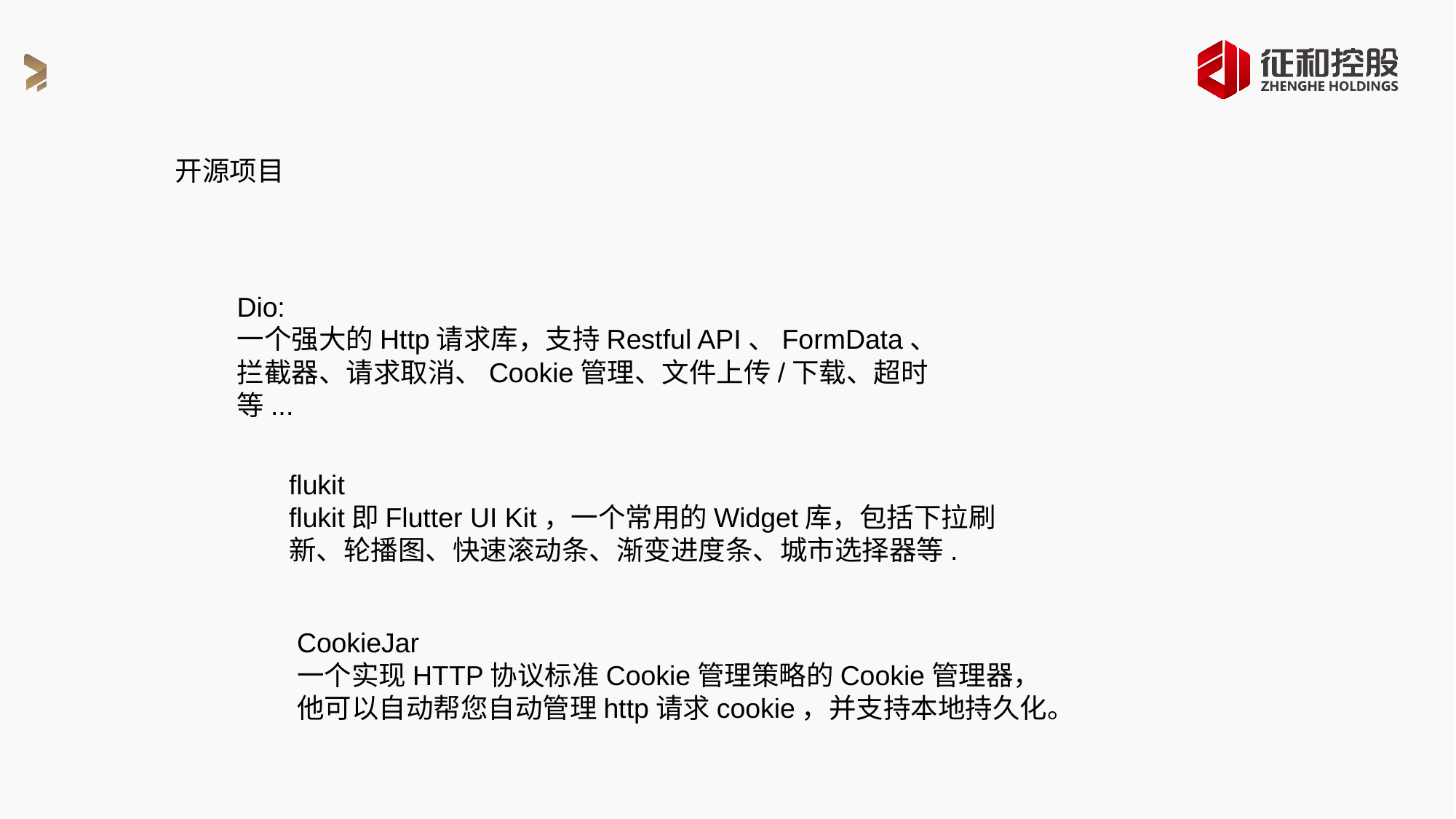

开源项目

Dio:
一个强大的Http请求库，支持Restful API、FormData、拦截器、请求取消、Cookie管理、文件上传/下载、超时等...
flukit
flukit即Flutter UI Kit，一个常用的Widget库，包括下拉刷新、轮播图、快速滚动条、渐变进度条、城市选择器等.
CookieJar
一个实现HTTP协议标准Cookie管理策略的Cookie管理器，他可以自动帮您自动管理http请求cookie，并支持本地持久化。